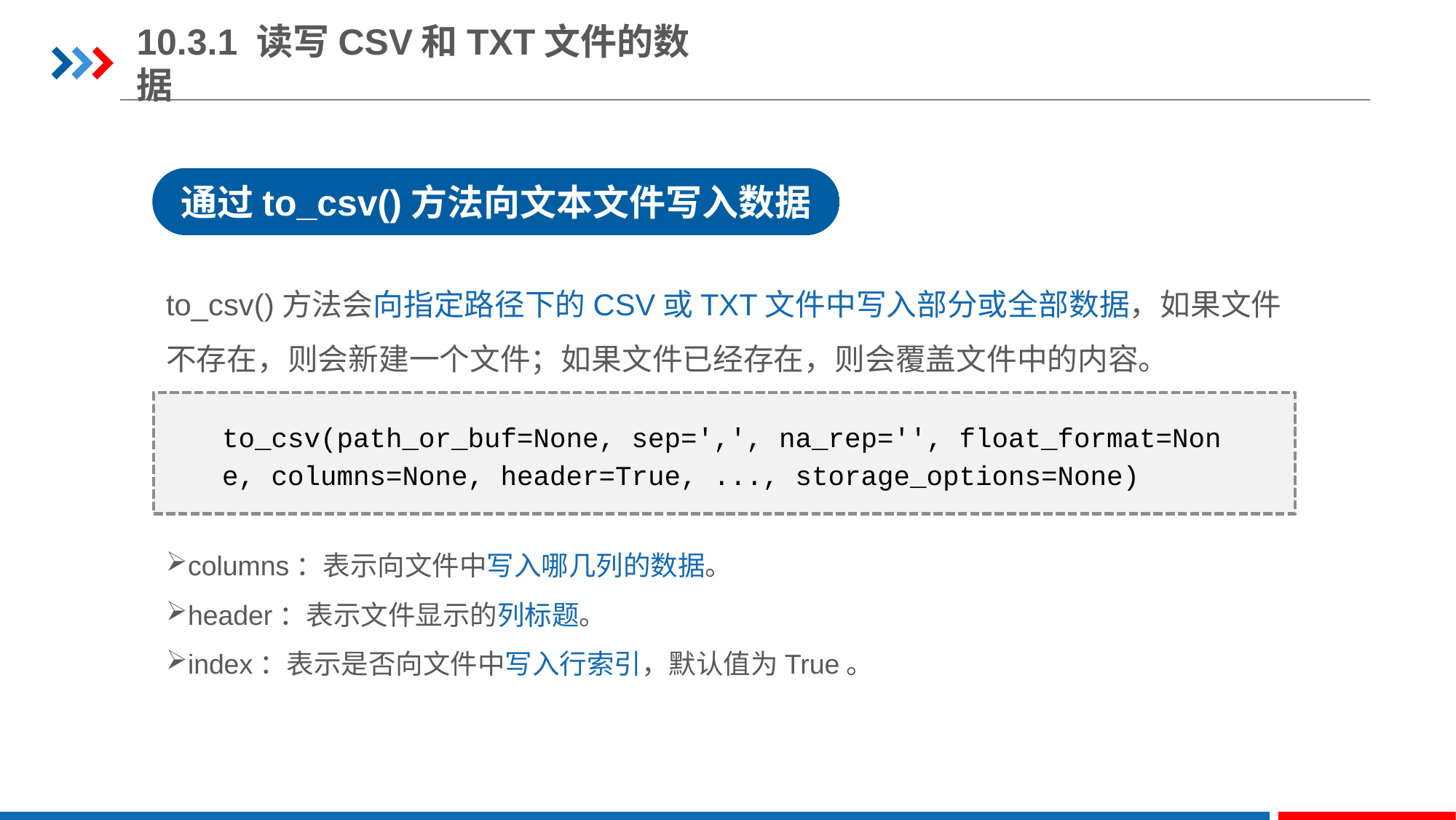

10.3.1 读写CSV和TXT文件的数据
通过to_csv()方法向文本文件写入数据
to_csv()方法会向指定路径下的CSV或TXT文件中写入部分或全部数据，如果文件不存在，则会新建一个文件；如果文件已经存在，则会覆盖文件中的内容。

to_csv(path_or_buf=None, sep=',', na_rep='', float_format=None, columns=None, header=True, ..., storage_options=None)
columns：表示向文件中写入哪几列的数据。
header：表示文件显示的列标题。
index：表示是否向文件中写入行索引，默认值为True。